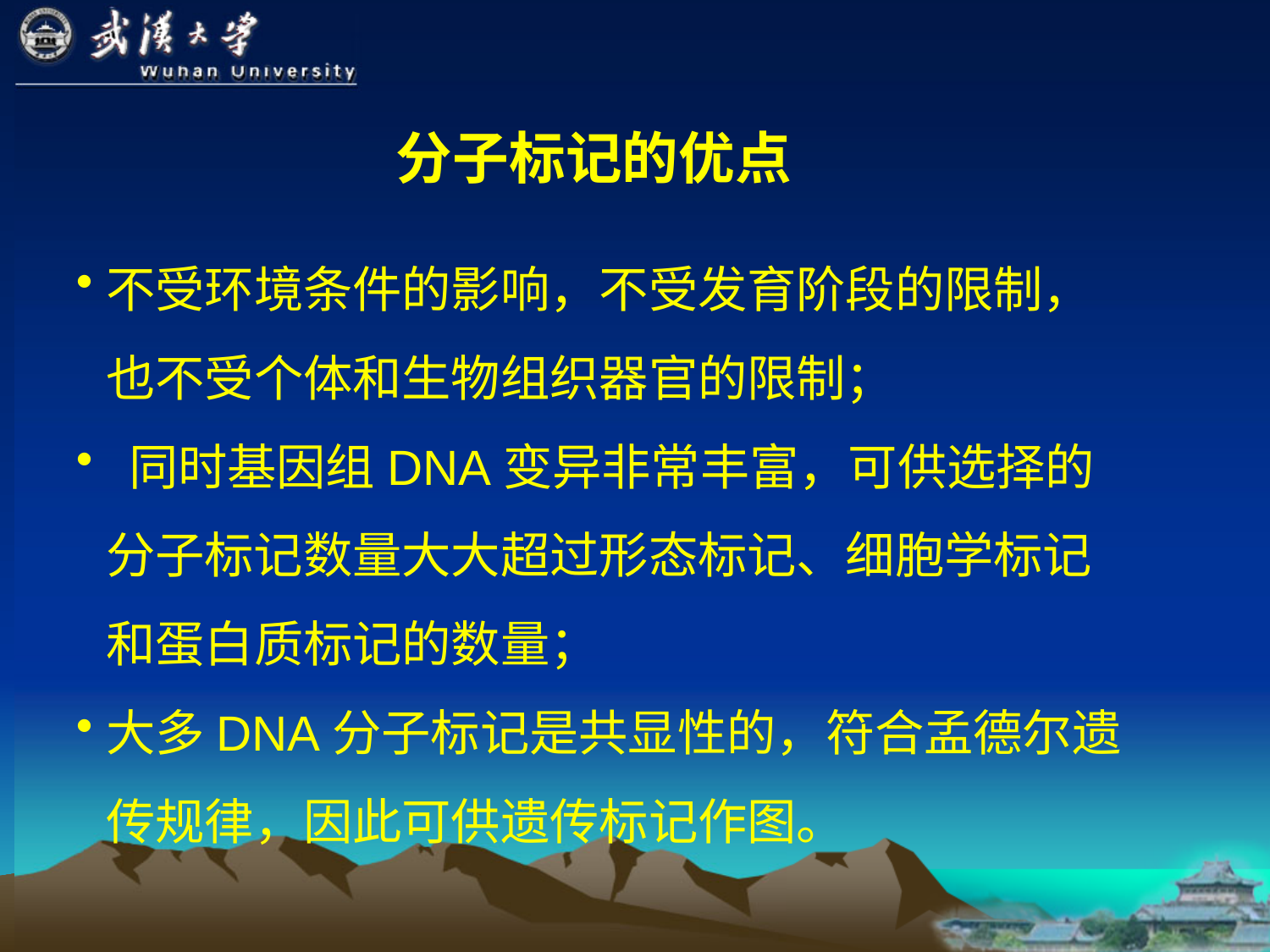

分子标记的优点
不受环境条件的影响，不受发育阶段的限制，也不受个体和生物组织器官的限制；
 同时基因组DNA变异非常丰富，可供选择的分子标记数量大大超过形态标记、细胞学标记和蛋白质标记的数量；
大多DNA分子标记是共显性的，符合孟德尔遗传规律，因此可供遗传标记作图。